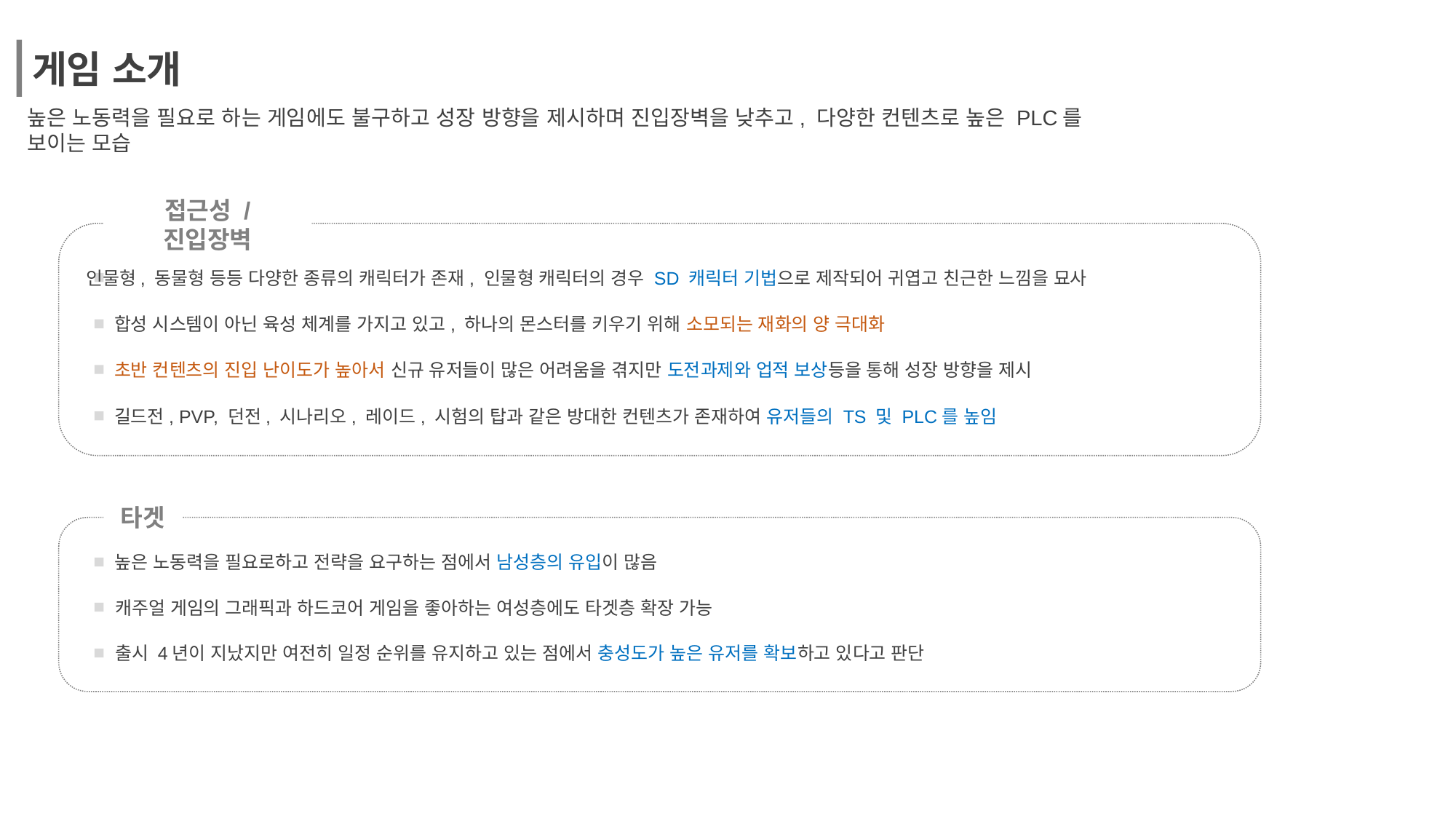

게임 소개
높은 노동력을 필요로 하는 게임에도 불구하고 성장 방향을 제시하며 진입장벽을 낮추고, 다양한 컨텐츠로 높은 PLC를 보이는 모습
접근성 / 진입장벽

인물형, 동물형 등등 다양한 종류의 캐릭터가 존재, 인물형 캐릭터의 경우 SD 캐릭터 기법으로 제작되어 귀엽고 친근한 느낌을 묘사

합성 시스템이 아닌 육성 체계를 가지고 있고, 하나의 몬스터를 키우기 위해 소모되는 재화의 양 극대화

초반 컨텐츠의 진입 난이도가 높아서 신규 유저들이 많은 어려움을 겪지만 도전과제와 업적 보상등을 통해 성장 방향을 제시

길드전, PVP, 던전, 시나리오, 레이드, 시험의 탑과 같은 방대한 컨텐츠가 존재하여 유저들의 TS 및 PLC를 높임

타겟

높은 노동력을 필요로하고 전략을 요구하는 점에서 남성층의 유입이 많음

캐주얼 게임의 그래픽과 하드코어 게임을 좋아하는 여성층에도 타겟층 확장 가능

출시 4년이 지났지만 여전히 일정 순위를 유지하고 있는 점에서 충성도가 높은 유저를 확보하고 있다고 판단